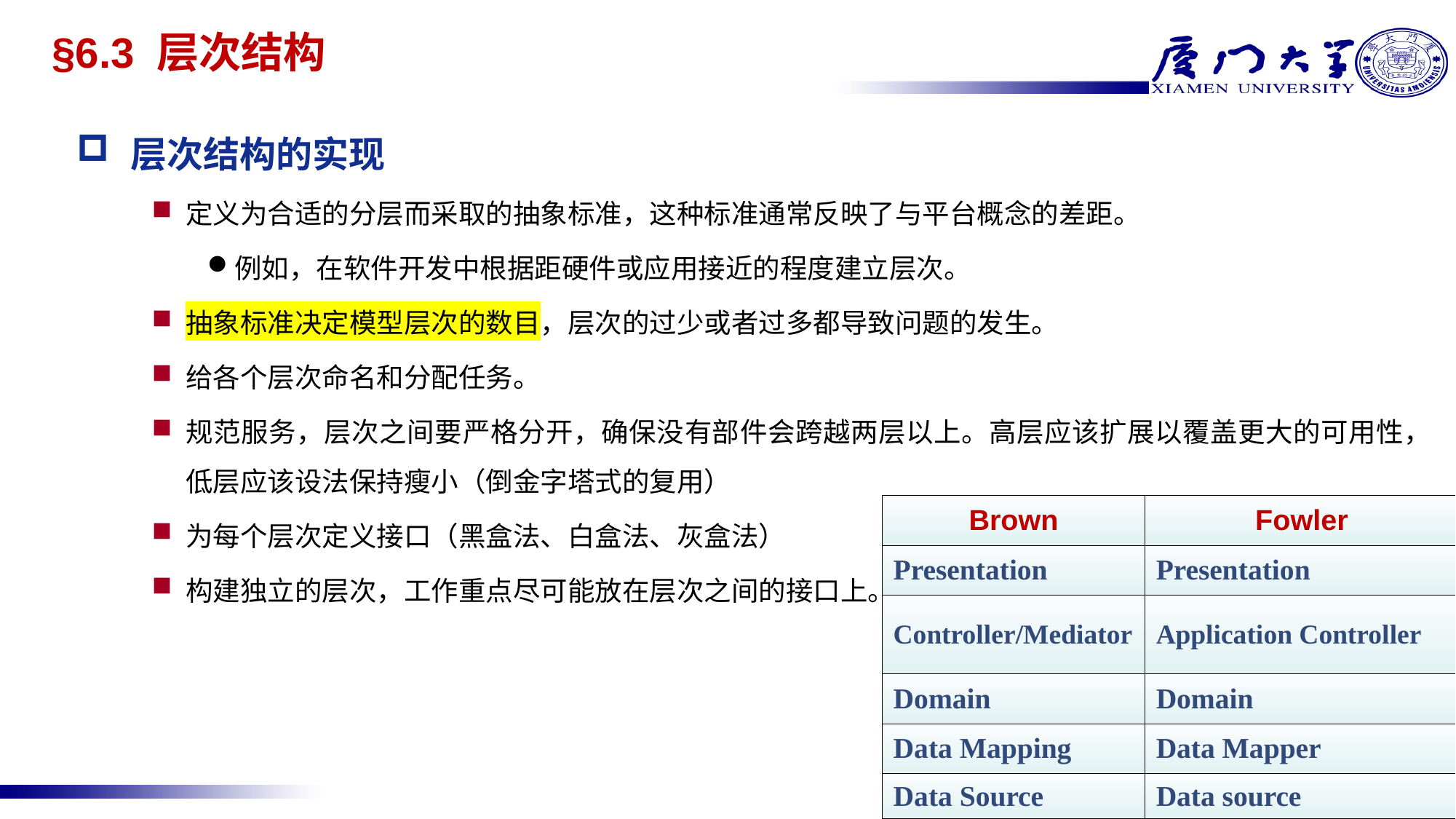

# §6.3 层次结构
层次结构的实现
定义为合适的分层而采取的抽象标准，这种标准通常反映了与平台概念的差距。
例如，在软件开发中根据距硬件或应用接近的程度建立层次。
抽象标准决定模型层次的数目，层次的过少或者过多都导致问题的发生。
给各个层次命名和分配任务。
规范服务，层次之间要严格分开，确保没有部件会跨越两层以上。高层应该扩展以覆盖更大的可用性，低层应该设法保持瘦小（倒金字塔式的复用）
为每个层次定义接口（黑盒法、白盒法、灰盒法）
构建独立的层次，工作重点尽可能放在层次之间的接口上。
| Brown | Fowler |
| --- | --- |
| Presentation | Presentation |
| Controller/Mediator | Application Controller |
| Domain | Domain |
| Data Mapping | Data Mapper |
| Data Source | Data source |